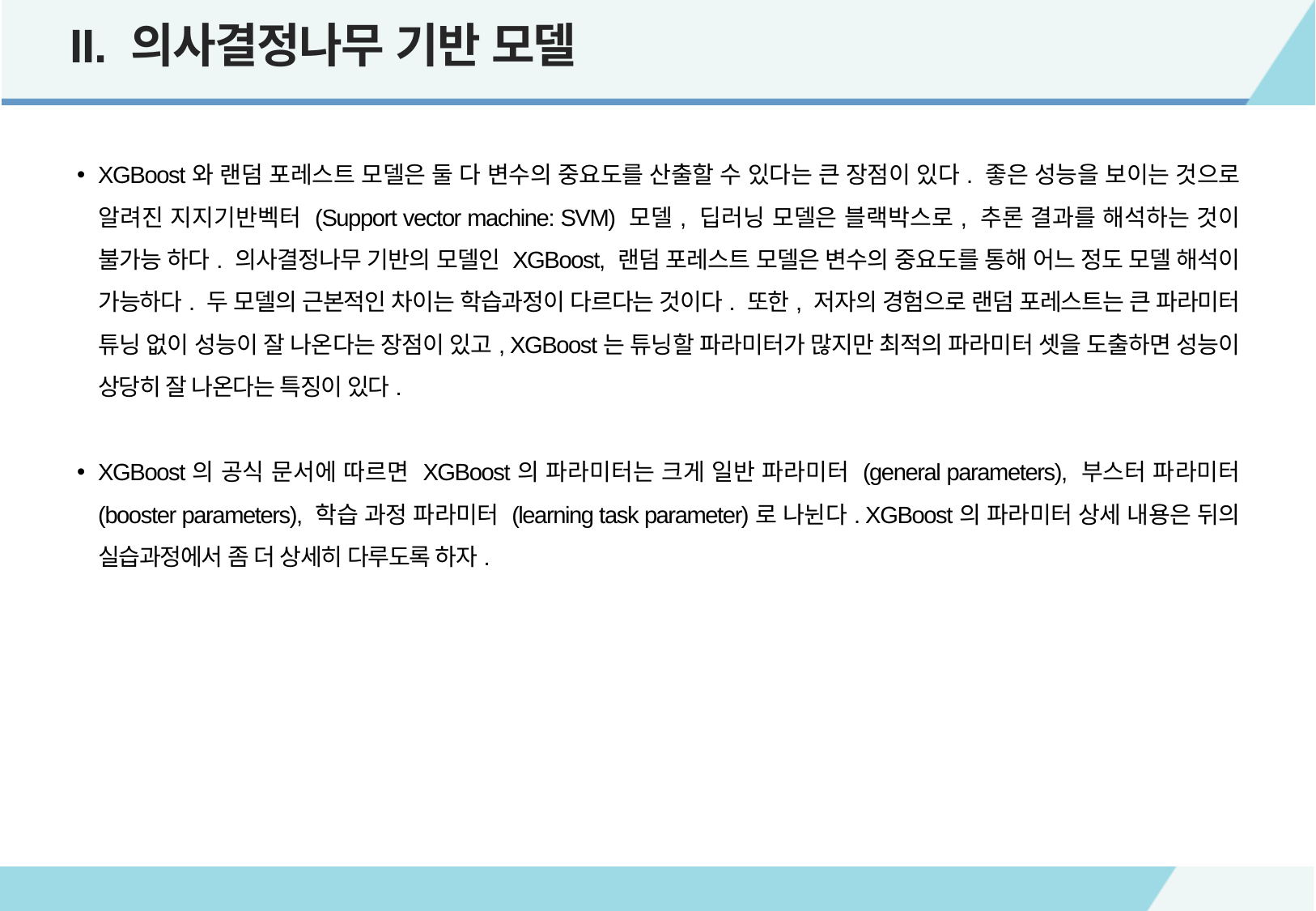

II. 의사결정나무 기반 모델
XGBoost와 랜덤 포레스트 모델은 둘 다 변수의 중요도를 산출할 수 있다는 큰 장점이 있다. 좋은 성능을 보이는 것으로 알려진 지지기반벡터 (Support vector machine: SVM) 모델, 딥러닝 모델은 블랙박스로, 추론 결과를 해석하는 것이 불가능 하다. 의사결정나무 기반의 모델인 XGBoost, 랜덤 포레스트 모델은 변수의 중요도를 통해 어느 정도 모델 해석이 가능하다. 두 모델의 근본적인 차이는 학습과정이 다르다는 것이다. 또한, 저자의 경험으로 랜덤 포레스트는 큰 파라미터 튜닝 없이 성능이 잘 나온다는 장점이 있고, XGBoost는 튜닝할 파라미터가 많지만 최적의 파라미터 셋을 도출하면 성능이 상당히 잘 나온다는 특징이 있다.

XGBoost의 공식 문서에 따르면 XGBoost의 파라미터는 크게 일반 파라미터 (general parameters), 부스터 파라미터 (booster parameters), 학습 과정 파라미터 (learning task parameter)로 나뉜다. XGBoost의 파라미터 상세 내용은 뒤의 실습과정에서 좀 더 상세히 다루도록 하자.